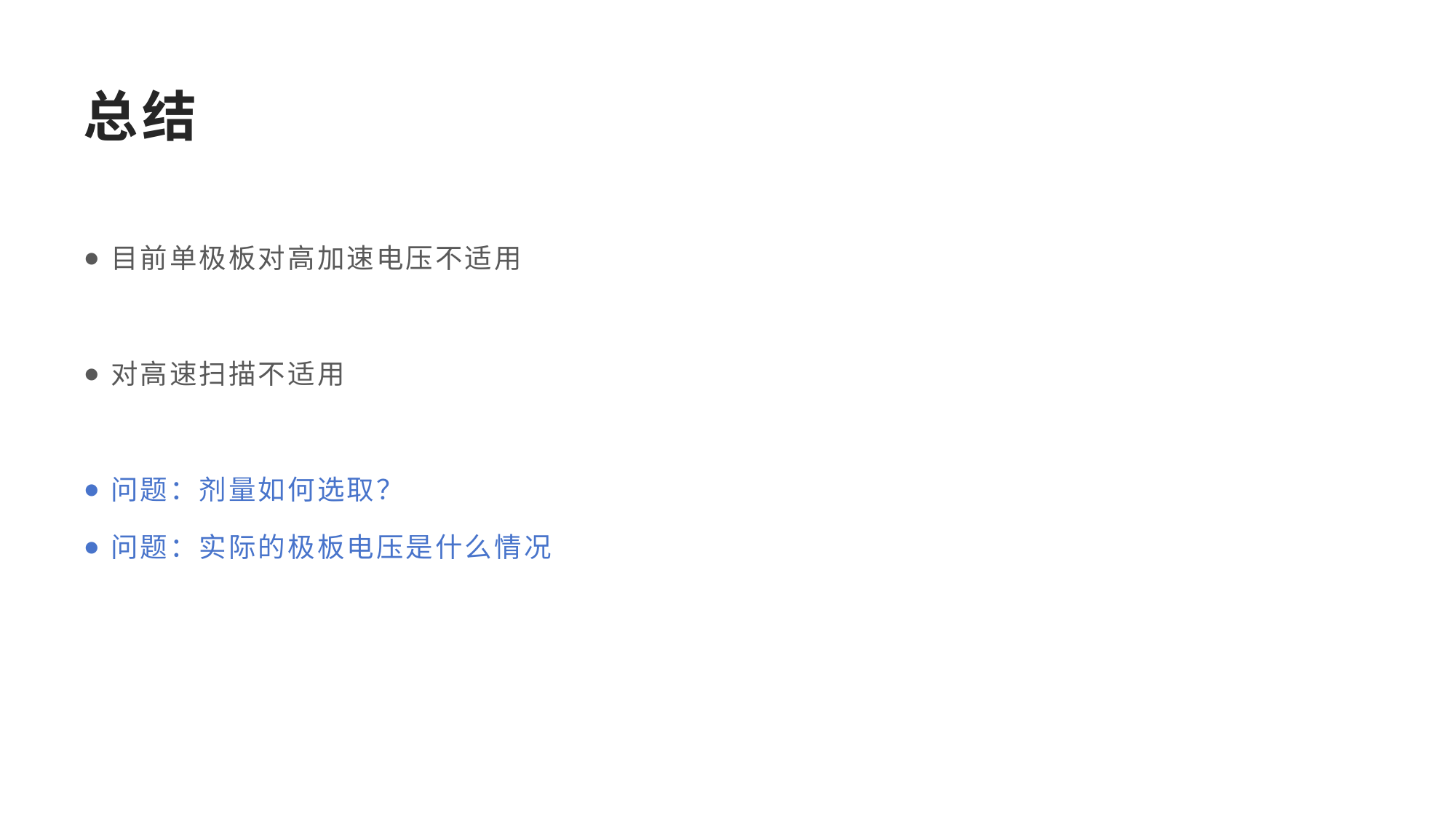

# 总结

目前单极板对高加速电压不适用

对高速扫描不适用

问题：剂量如何选取？
问题：实际的极板电压是什么情况